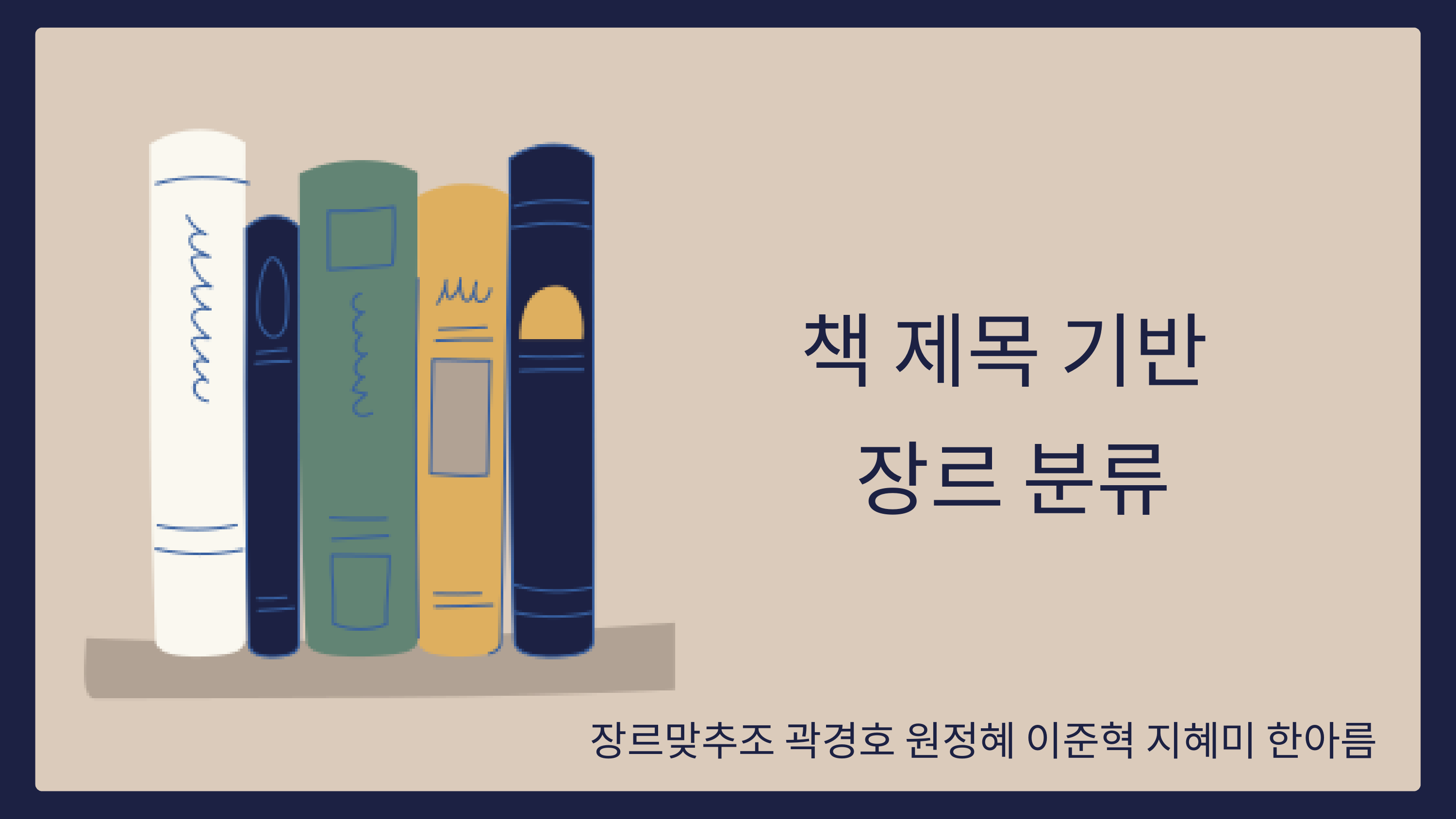

책 제목 기반
장르 분류
장르맞추조 곽경호 원정혜 이준혁 지혜미 한아름